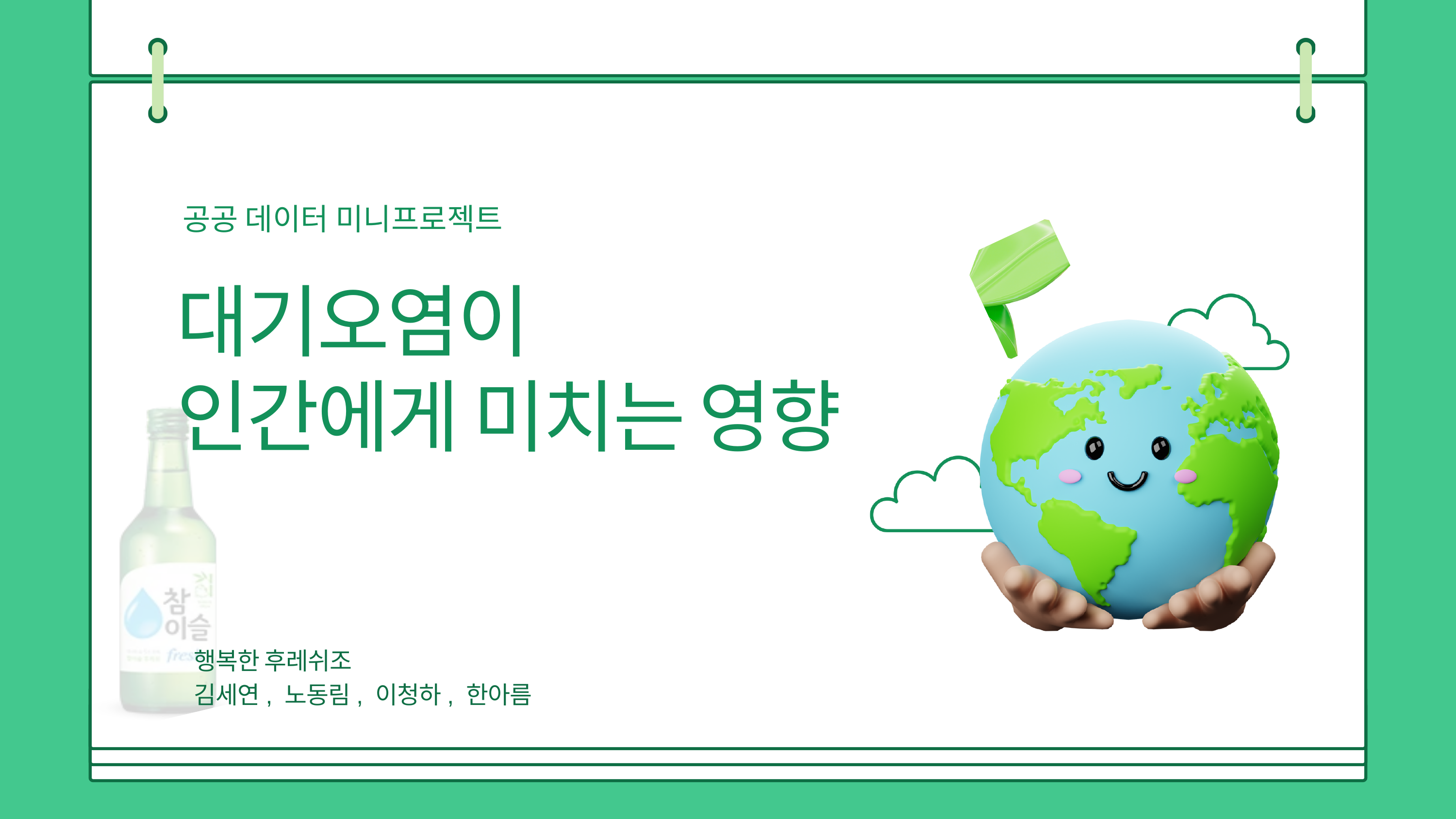

공공 데이터 미니프로젝트

대기오염이
인간에게 미치는 영향

행복한 후레쉬조
김세연, 노동림, 이청하, 한아름